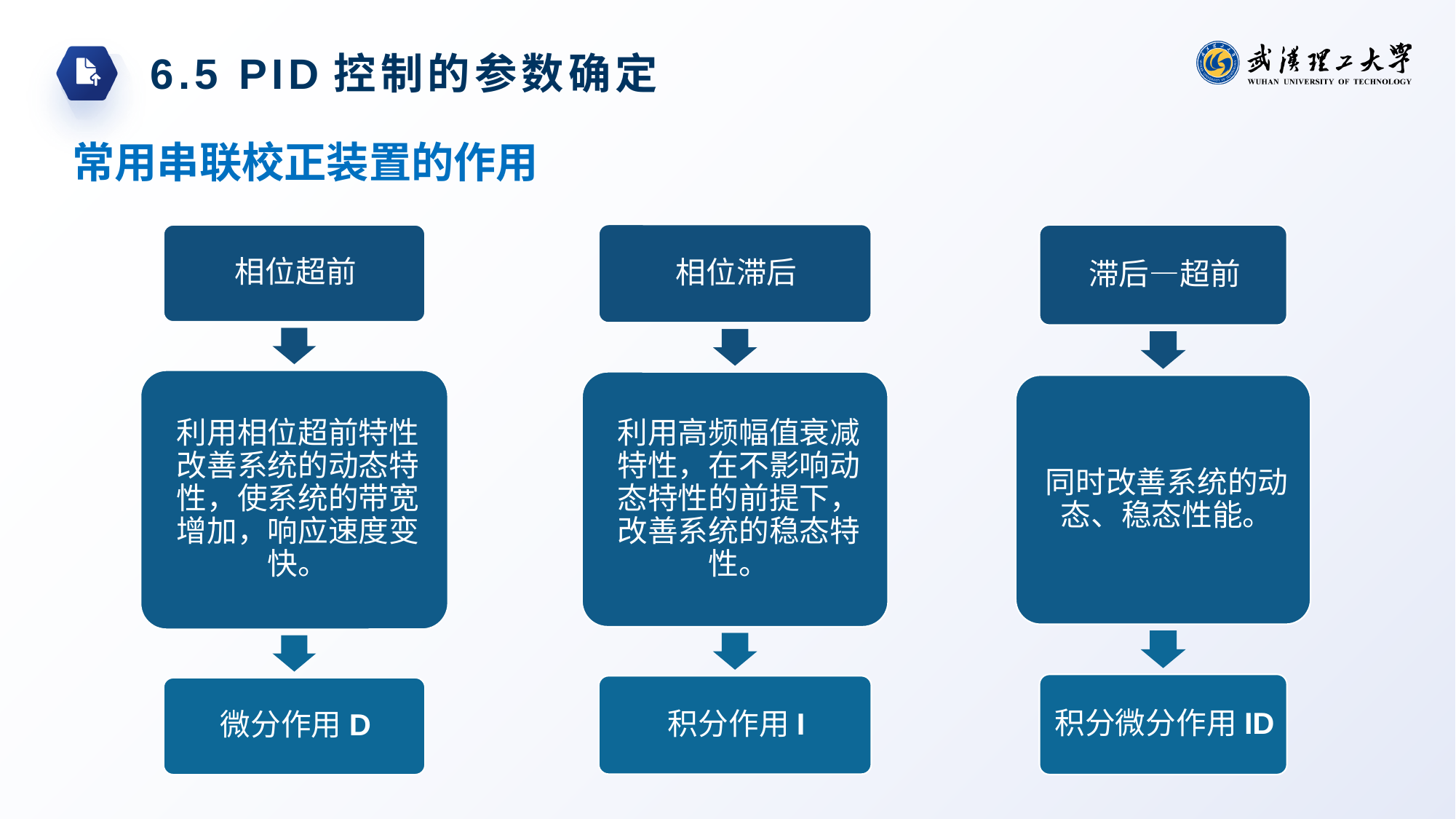

6.5 PID控制的参数确定
常用串联校正装置的作用
相位滞后

利用高频幅值衰减特性，在不影响动态特性的前提下，改善系统的稳态特性。

积分作用I
相位超前

利用相位超前特性改善系统的动态特性，使系统的带宽增加，响应速度变快。

微分作用D
滞后—超前

同时改善系统的动态、稳态性能。

积分微分作用ID